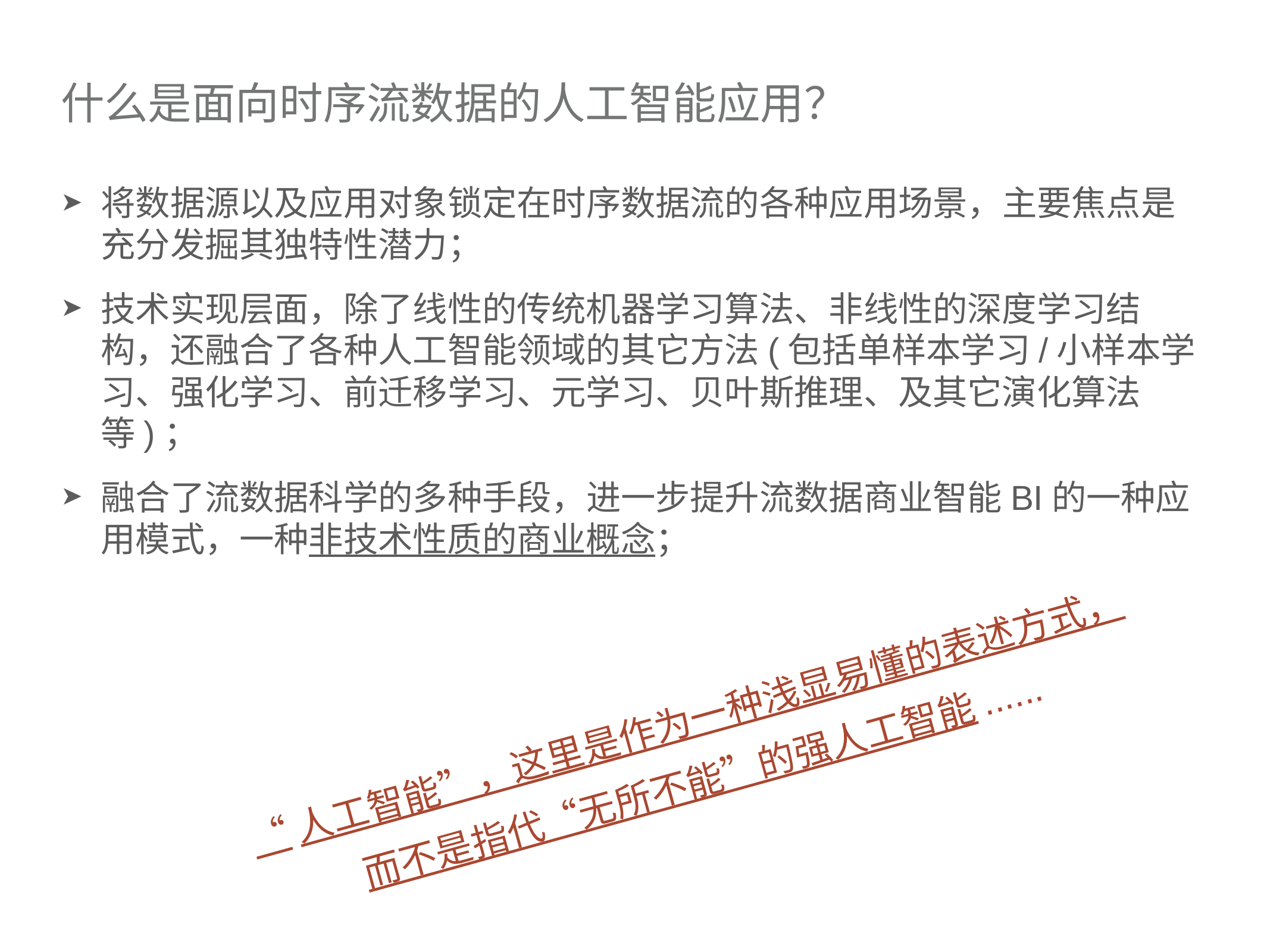

24
# 什么是面向时序流数据的人工智能应用？

将数据源以及应用对象锁定在时序数据流的各种应用场景，主要焦点是充分发掘其独特性潜力；
技术实现层面，除了线性的传统机器学习算法、非线性的深度学习结构，还融合了各种人工智能领域的其它方法(包括单样本学习/小样本学习、强化学习、前迁移学习、元学习、贝叶斯推理、及其它演化算法等)；
融合了流数据科学的多种手段，进一步提升流数据商业智能BI的一种应用模式，一种非技术性质的商业概念；
“人工智能”，这里是作为一种浅显易懂的表述方式，
而不是指代“无所不能”的强人工智能......